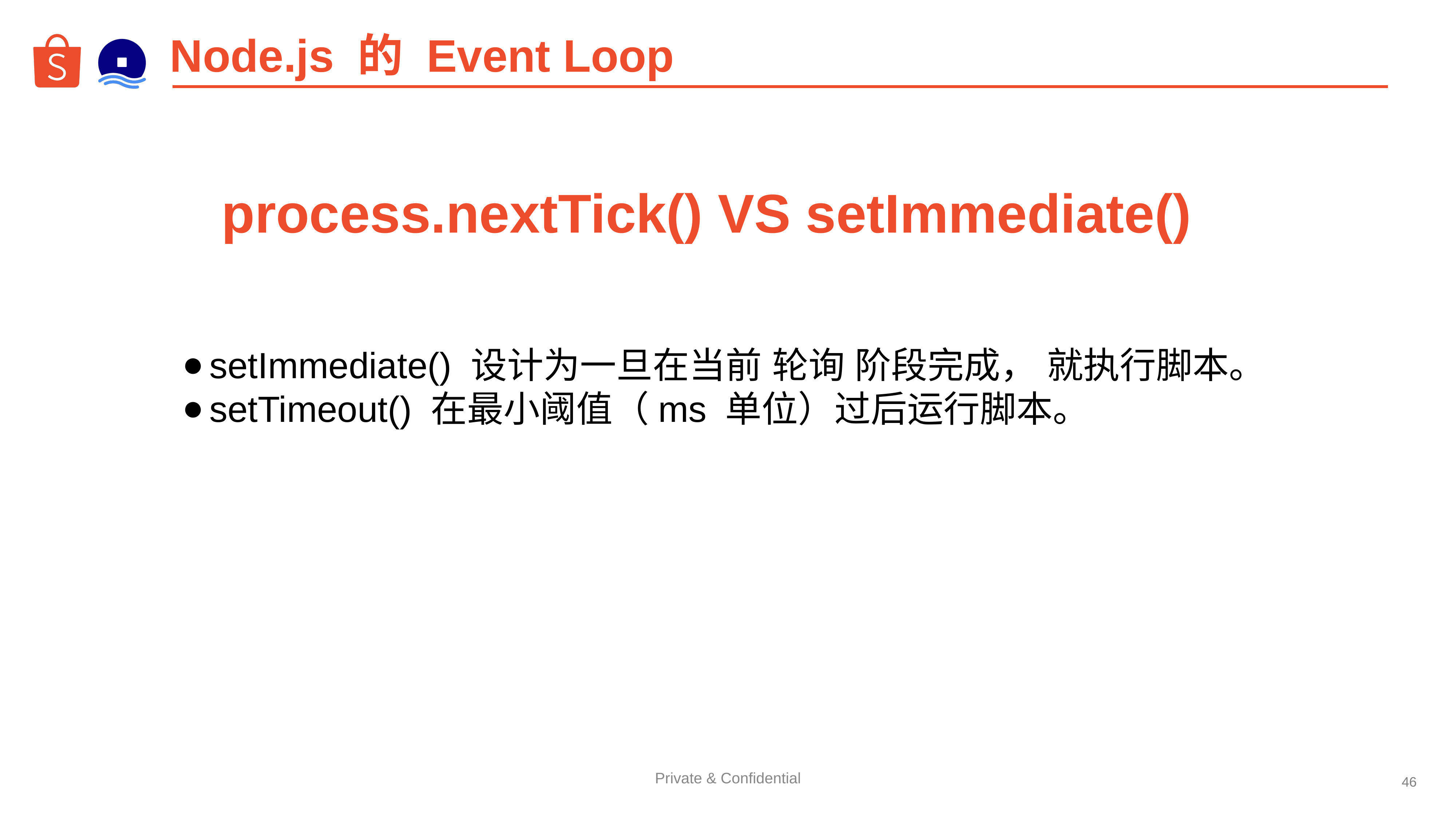

# Node.js 的 Event Loop
 process.nextTick() VS setImmediate()
setImmediate() 设计为一旦在当前 轮询 阶段完成， 就执行脚本。
setTimeout() 在最小阈值（ms 单位）过后运行脚本。